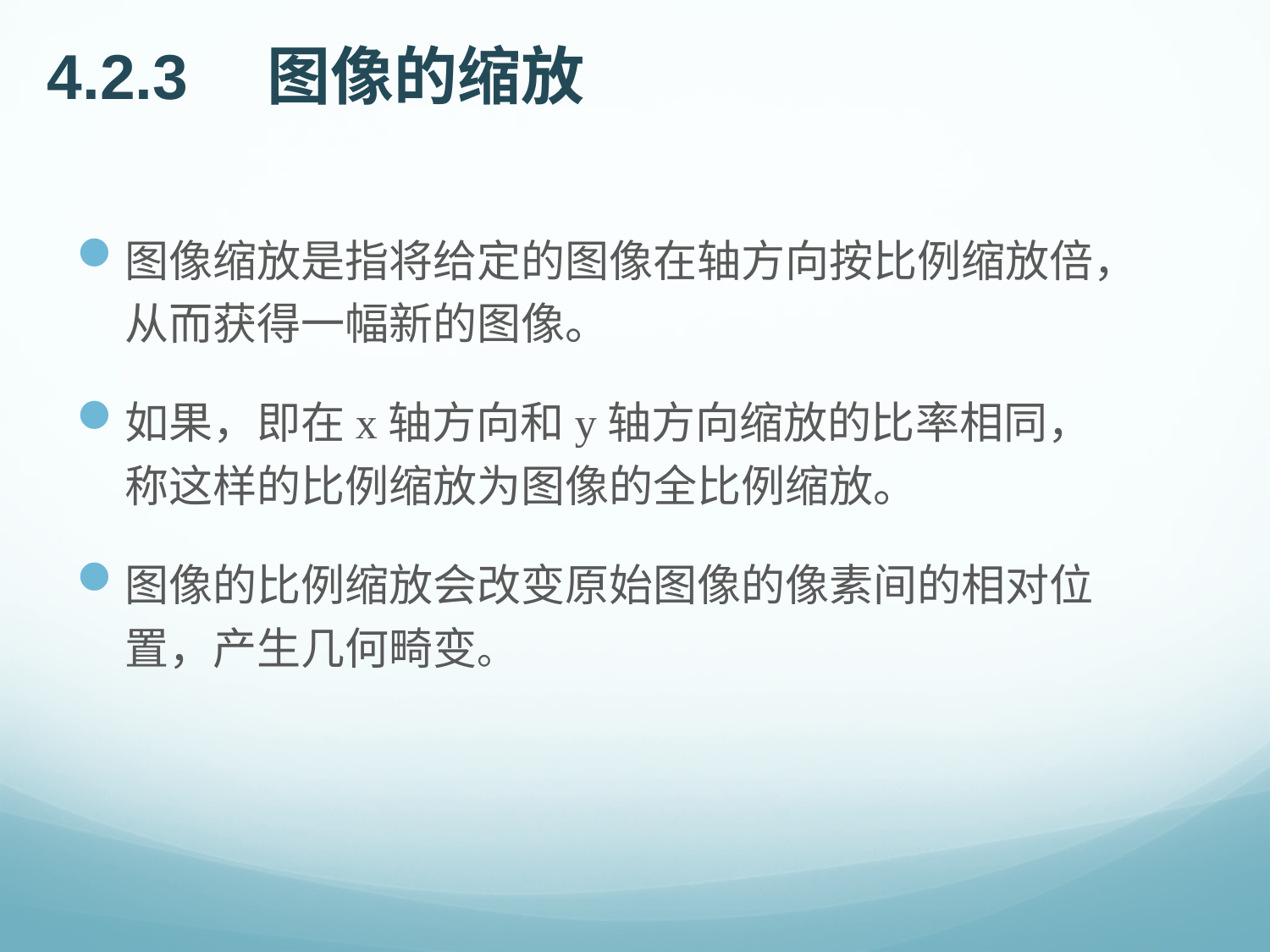

4.2.3　图像的缩放
图像缩放是指将给定的图像在轴方向按比例缩放倍，从而获得一幅新的图像。
如果，即在x轴方向和y轴方向缩放的比率相同，称这样的比例缩放为图像的全比例缩放。
图像的比例缩放会改变原始图像的像素间的相对位置，产生几何畸变。